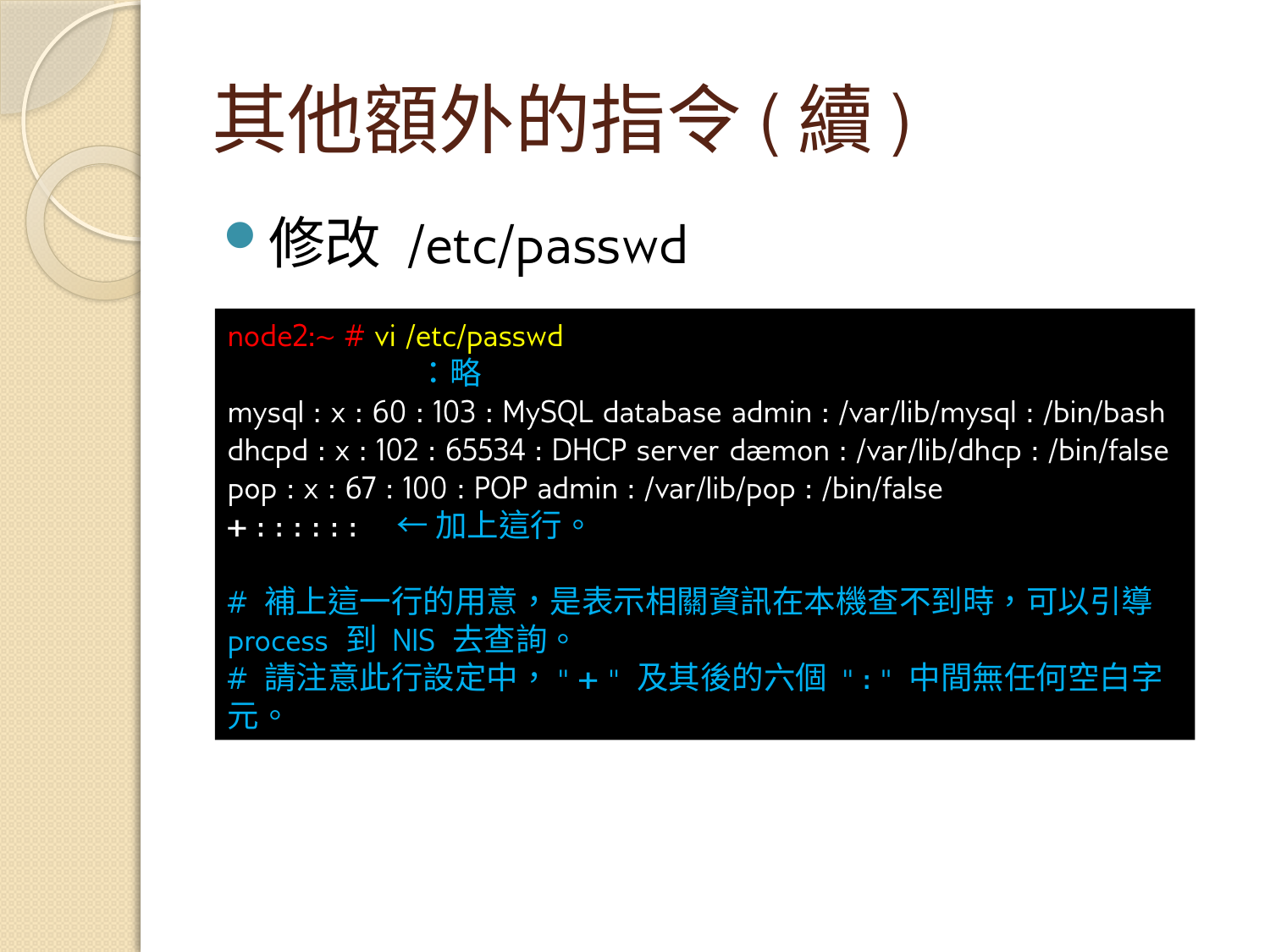

# 其他額外的指令(續)
修改 /etc/passwd
node2:~ # vi /etc/passwd
　　　　　　：略
mysql : x : 60 : 103 : MySQL database admin : /var/lib/mysql : /bin/bash
dhcpd : x : 102 : 65534 : DHCP server daemon : /var/lib/dhcp : /bin/false
pop : x : 67 : 100 : POP admin : /var/lib/pop : /bin/false
+ : : : : : :　← 加上這行。
# 補上這一行的用意，是表示相關資訊在本機查不到時，可以引導 process 到 NIS 去查詢。
# 請注意此行設定中，" + " 及其後的六個 " : " 中間無任何空白字元。